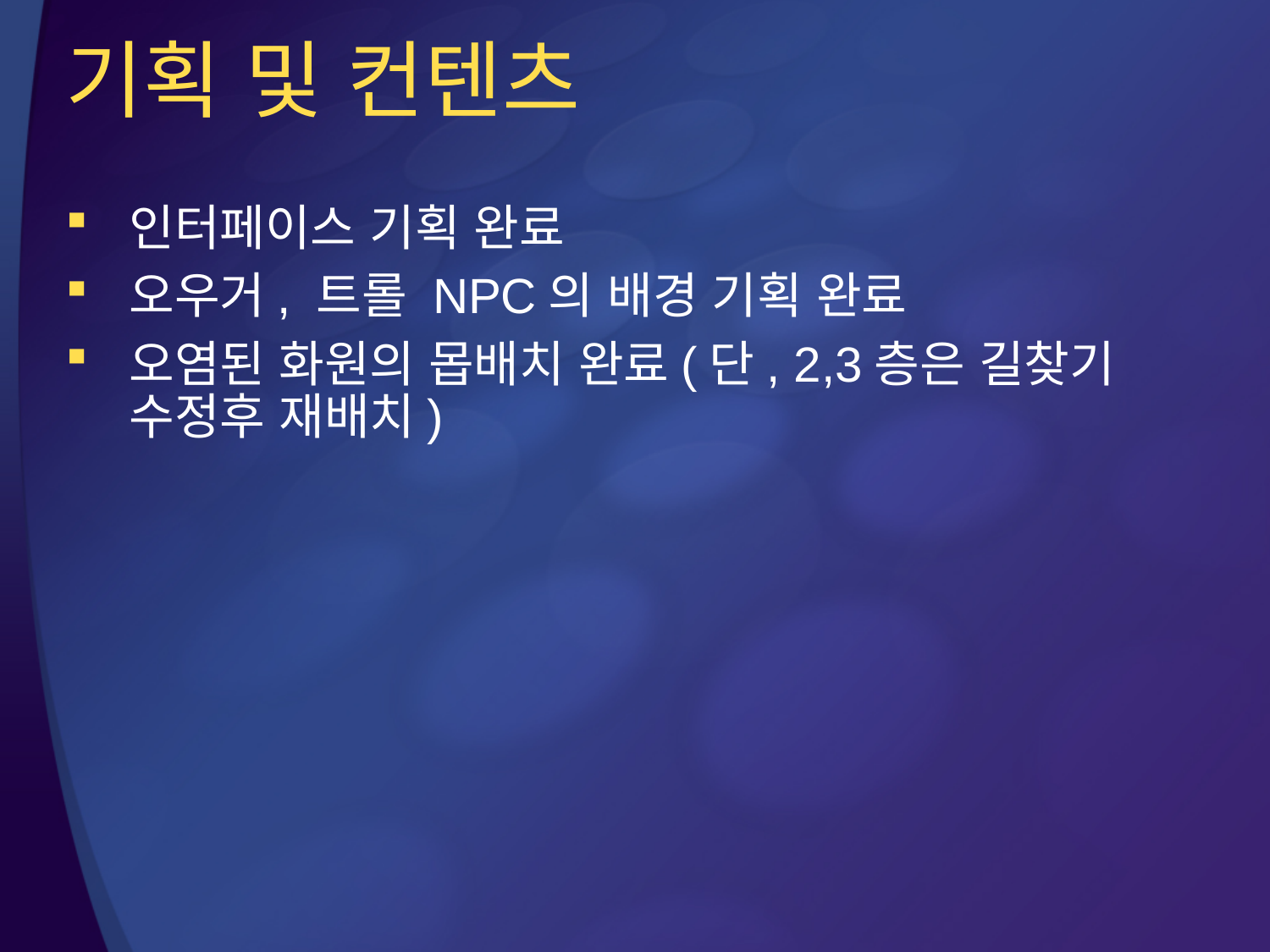

# 기획 및 컨텐츠
인터페이스 기획 완료
오우거, 트롤 NPC의 배경 기획 완료
오염된 화원의 몹배치 완료(단, 2,3층은 길찾기 수정후 재배치)